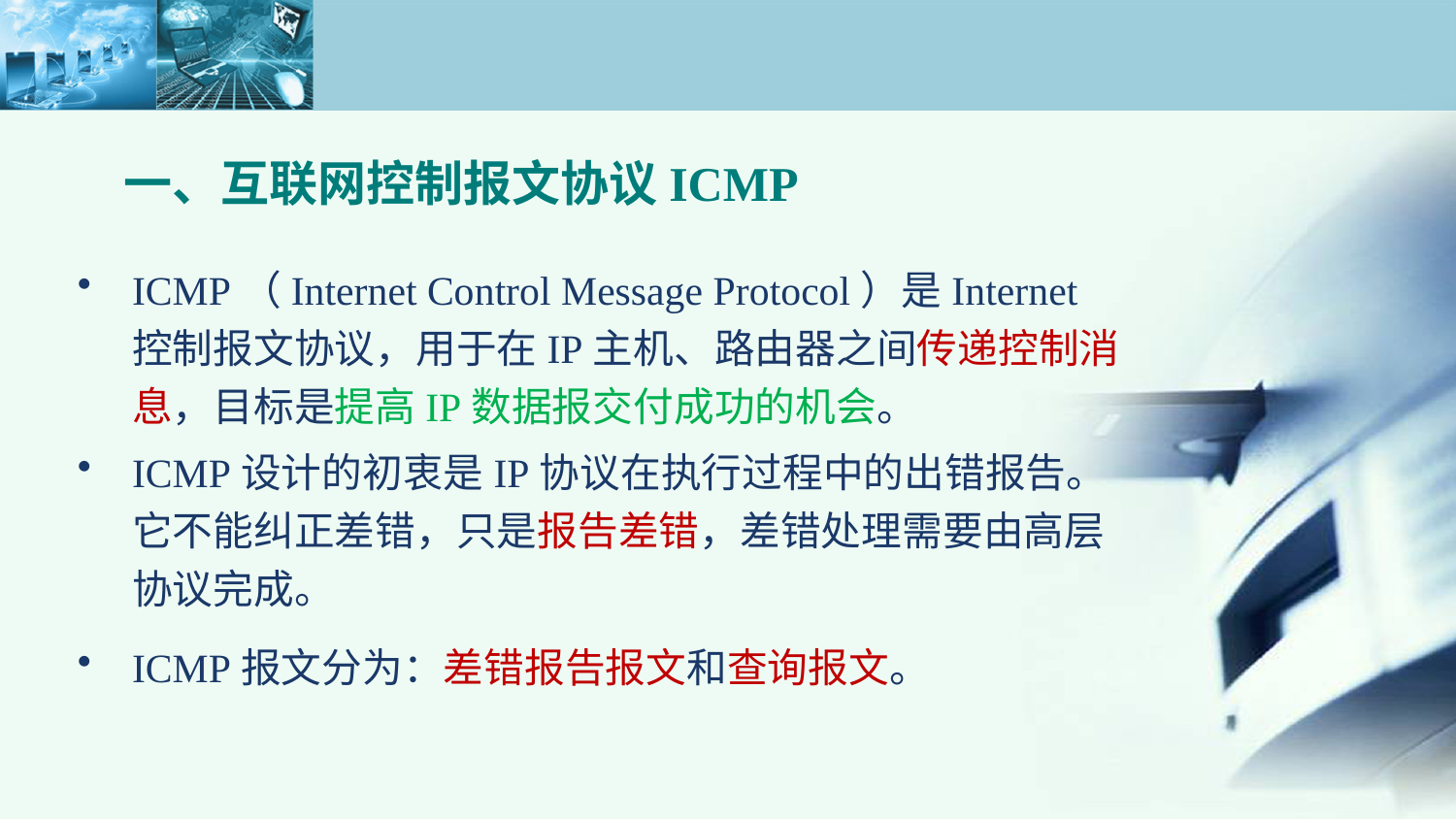

一、互联网控制报文协议ICMP
ICMP（Internet Control Message Protocol）是Internet 控制报文协议，用于在IP主机、路由器之间传递控制消息，目标是提高IP数据报交付成功的机会。
ICMP设计的初衷是IP协议在执行过程中的出错报告。它不能纠正差错，只是报告差错，差错处理需要由高层协议完成。
ICMP报文分为：差错报告报文和查询报文。